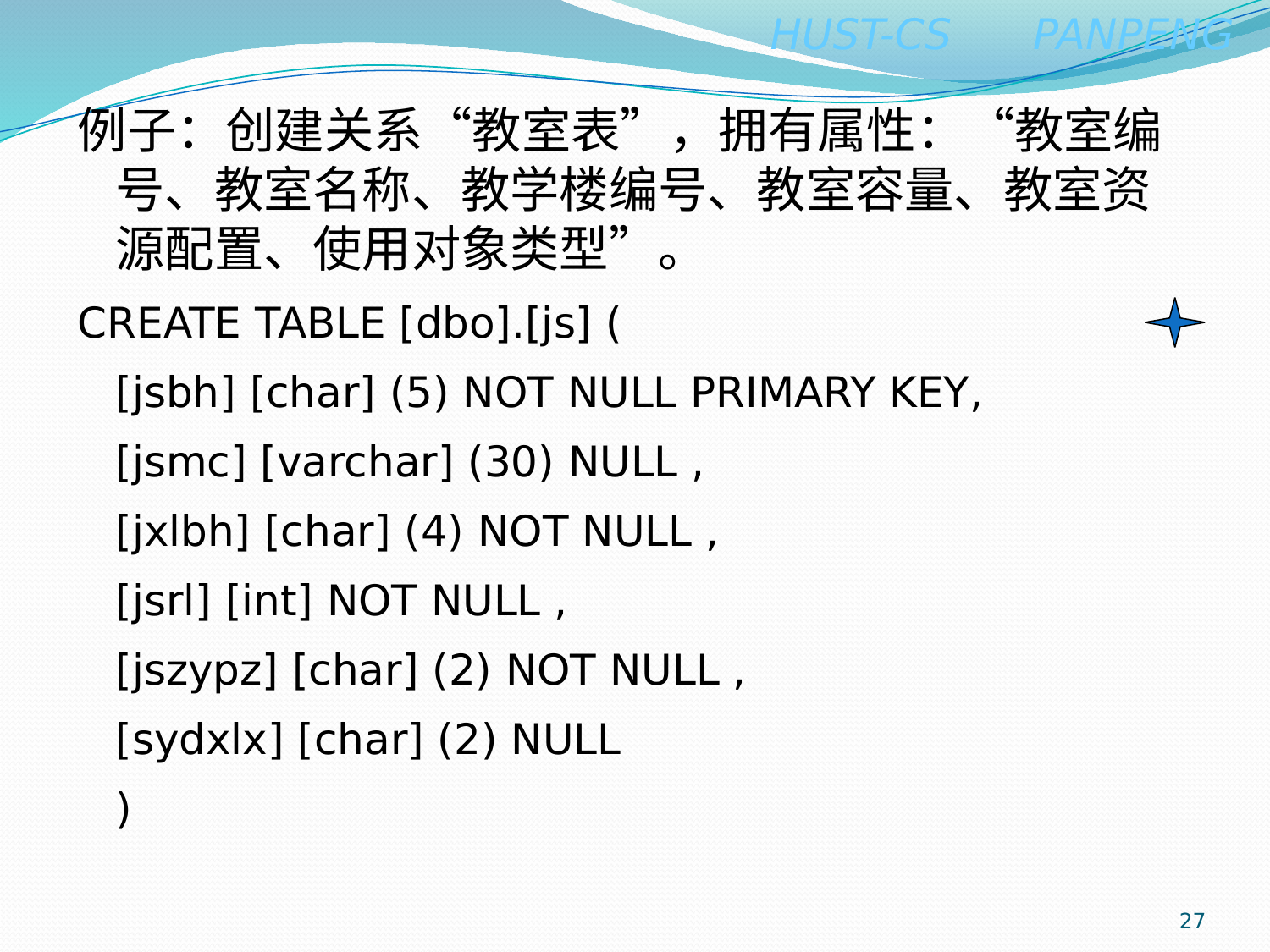

例子：创建关系“教室表”，拥有属性：“教室编号、教室名称、教学楼编号、教室容量、教室资源配置、使用对象类型”。
CREATE TABLE [dbo].[js] (
	[jsbh] [char] (5) NOT NULL PRIMARY KEY,
	[jsmc] [varchar] (30) NULL ,
	[jxlbh] [char] (4) NOT NULL ,
	[jsrl] [int] NOT NULL ,
	[jszypz] [char] (2) NOT NULL ,
	[sydxlx] [char] (2) NULL
	)

27